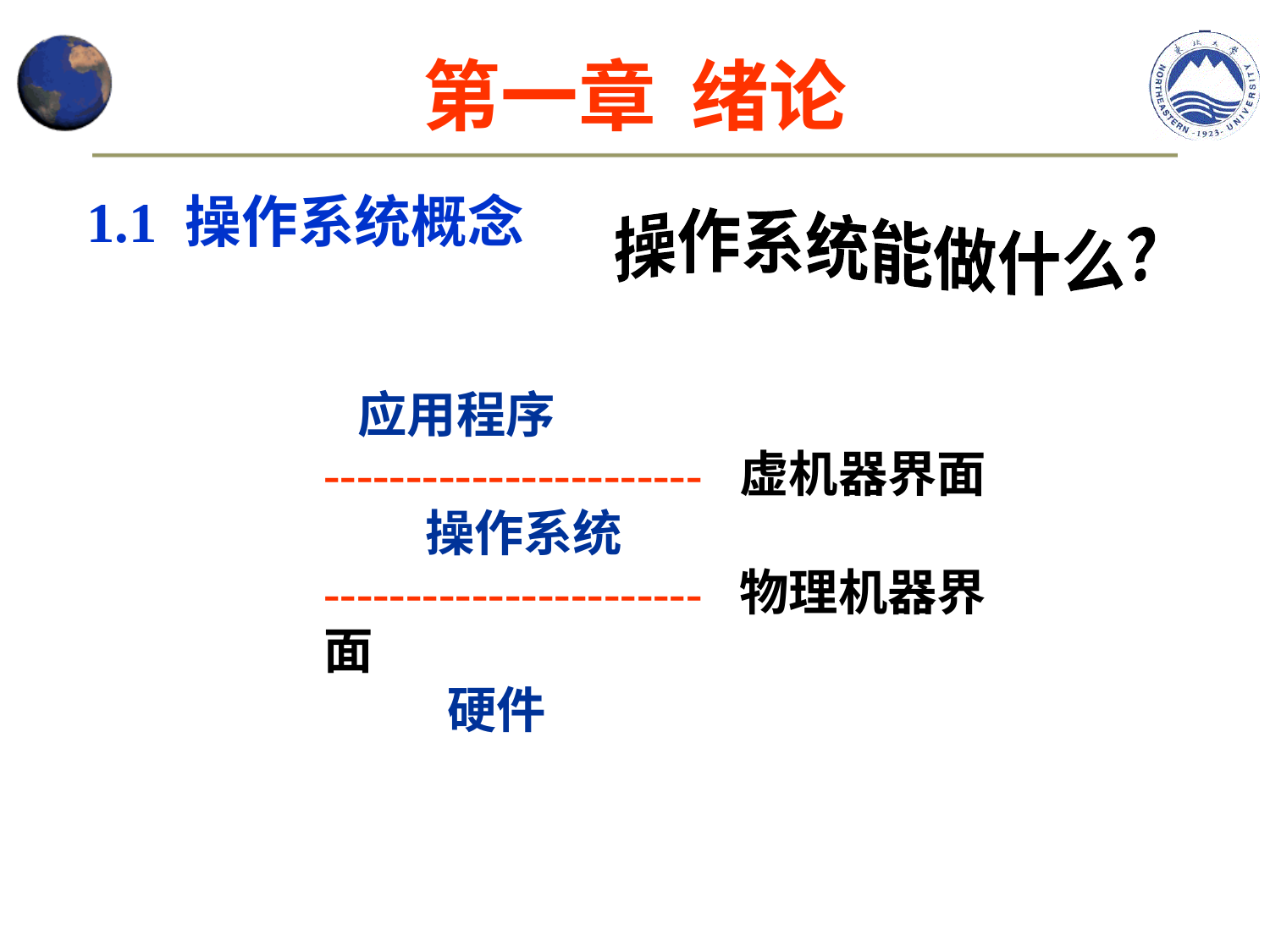

# 第一章  绪论
1.1 操作系统概念
操作系统能做什么？
  应用程序
-----------------------  虚机器界面
        操作系统
-----------------------  物理机器界面
          硬件